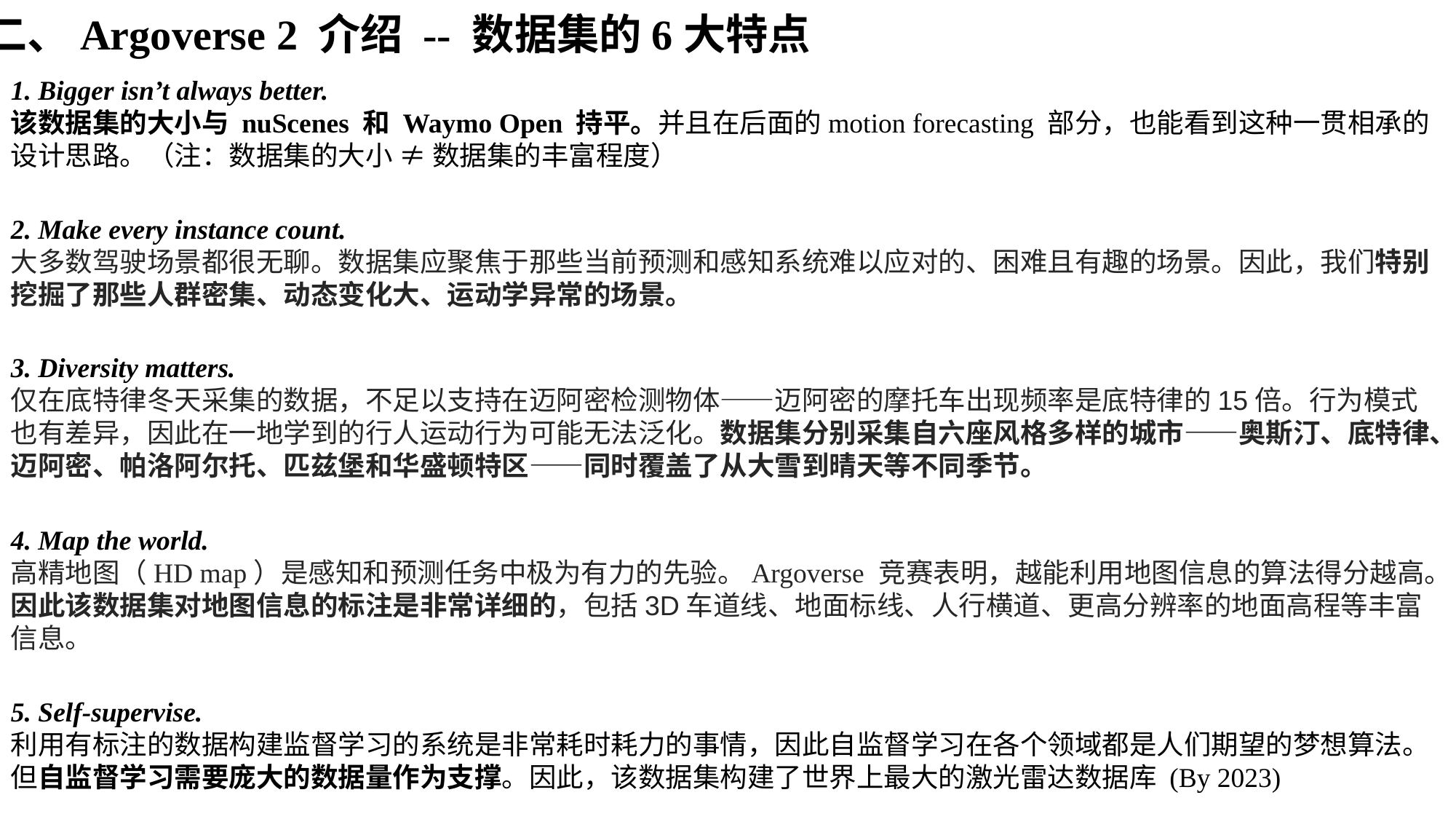

二、Argoverse 2 介绍 -- 数据集的6大特点
1. Bigger isn’t always better.
该数据集的大小与 nuScenes 和 Waymo Open 持平。并且在后面的motion forecasting 部分，也能看到这种一贯相承的设计思路。（注：数据集的大小 ≠ 数据集的丰富程度）
2. Make every instance count.
大多数驾驶场景都很无聊。数据集应聚焦于那些当前预测和感知系统难以应对的、困难且有趣的场景。因此，我们特别挖掘了那些人群密集、动态变化大、运动学异常的场景。
3. Diversity matters.
仅在底特律冬天采集的数据，不足以支持在迈阿密检测物体——迈阿密的摩托车出现频率是底特律的15倍。行为模式也有差异，因此在一地学到的行人运动行为可能无法泛化。数据集分别采集自六座风格多样的城市——奥斯汀、底特律、迈阿密、帕洛阿尔托、匹兹堡和华盛顿特区——同时覆盖了从大雪到晴天等不同季节。
4. Map the world.
高精地图（HD map）是感知和预测任务中极为有力的先验。Argoverse 竞赛表明，越能利用地图信息的算法得分越高。因此该数据集对地图信息的标注是非常详细的，包括3D车道线、地面标线、人行横道、更高分辨率的地面高程等丰富信息。
5. Self-supervise.
利用有标注的数据构建监督学习的系统是非常耗时耗力的事情，因此自监督学习在各个领域都是人们期望的梦想算法。但自监督学习需要庞大的数据量作为支撑。因此，该数据集构建了世界上最大的激光雷达数据库 (By 2023)